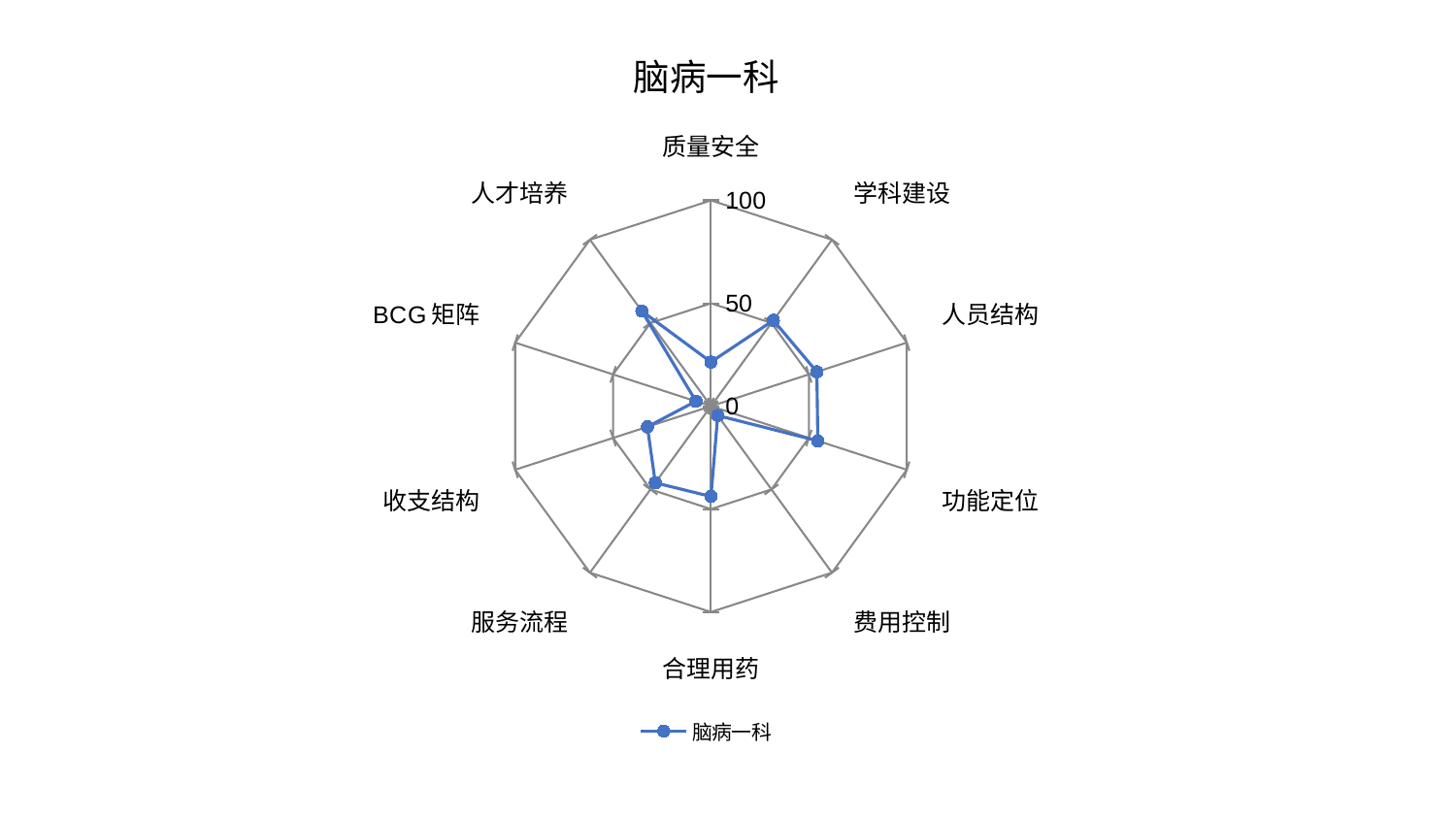

### Chart: 脑病一科

| Category | 脑病一科 |
|---|---|
| 质量安全 | 21.471373676457766 |
| 学科建设 | 51.57917883986893 |
| 人员结构 | 54.07151410496815 |
| 功能定位 | 54.58901829548582 |
| 费用控制 | 5.612464283908409 |
| 合理用药 | 43.87611906579113 |
| 服务流程 | 46.024796231617074 |
| 收支结构 | 32.48389797434576 |
| BCG矩阵 | 7.690914380963949 |
| 人才培养 | 57.123675648795576 |
140